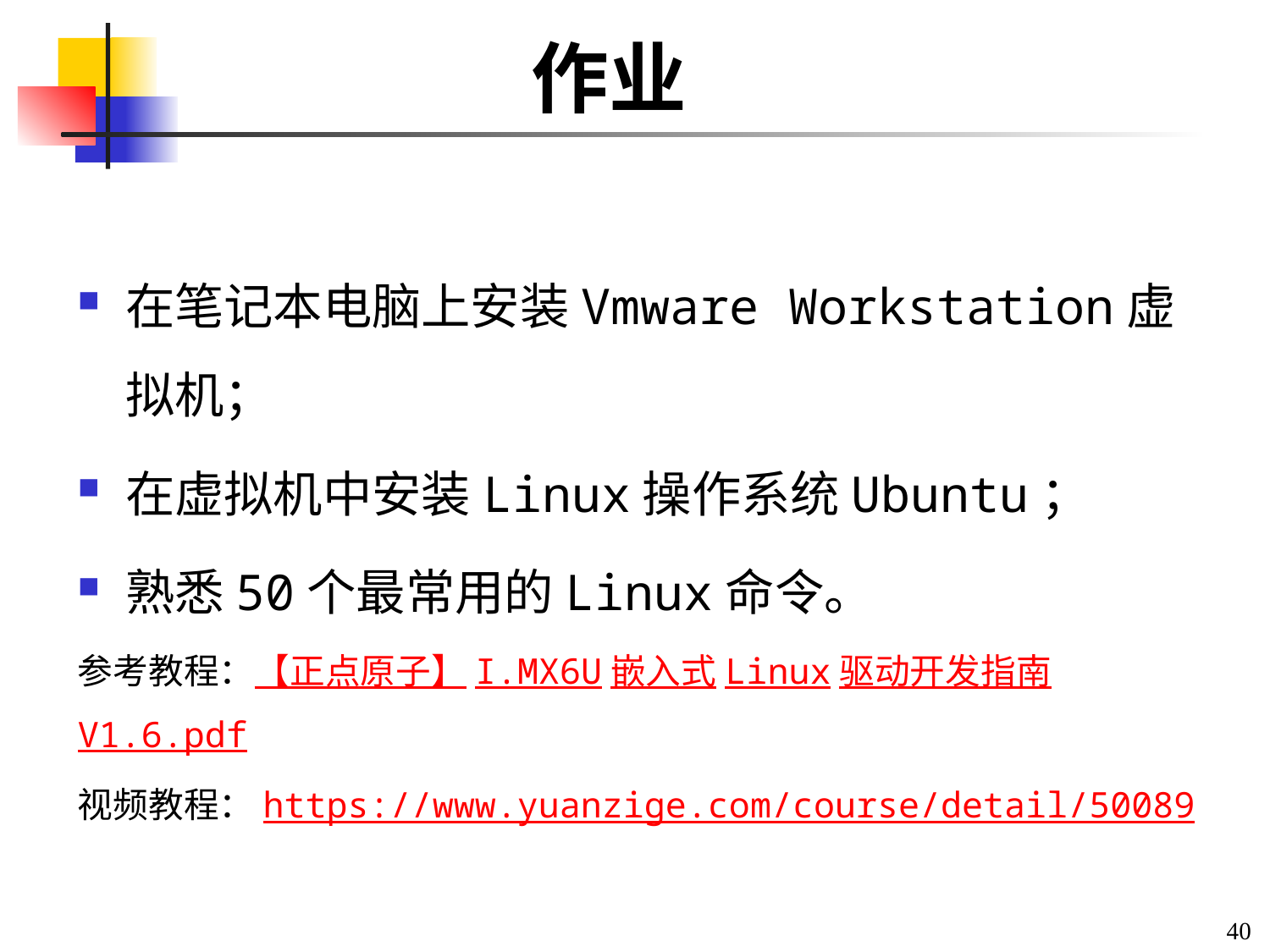

# 作业

在笔记本电脑上安装Vmware Workstation虚拟机；
在虚拟机中安装Linux操作系统Ubuntu；
熟悉50个最常用的Linux命令。
参考教程：【正点原子】I.MX6U嵌入式Linux驱动开发指南V1.6.pdf
视频教程：https://www.yuanzige.com/course/detail/50089